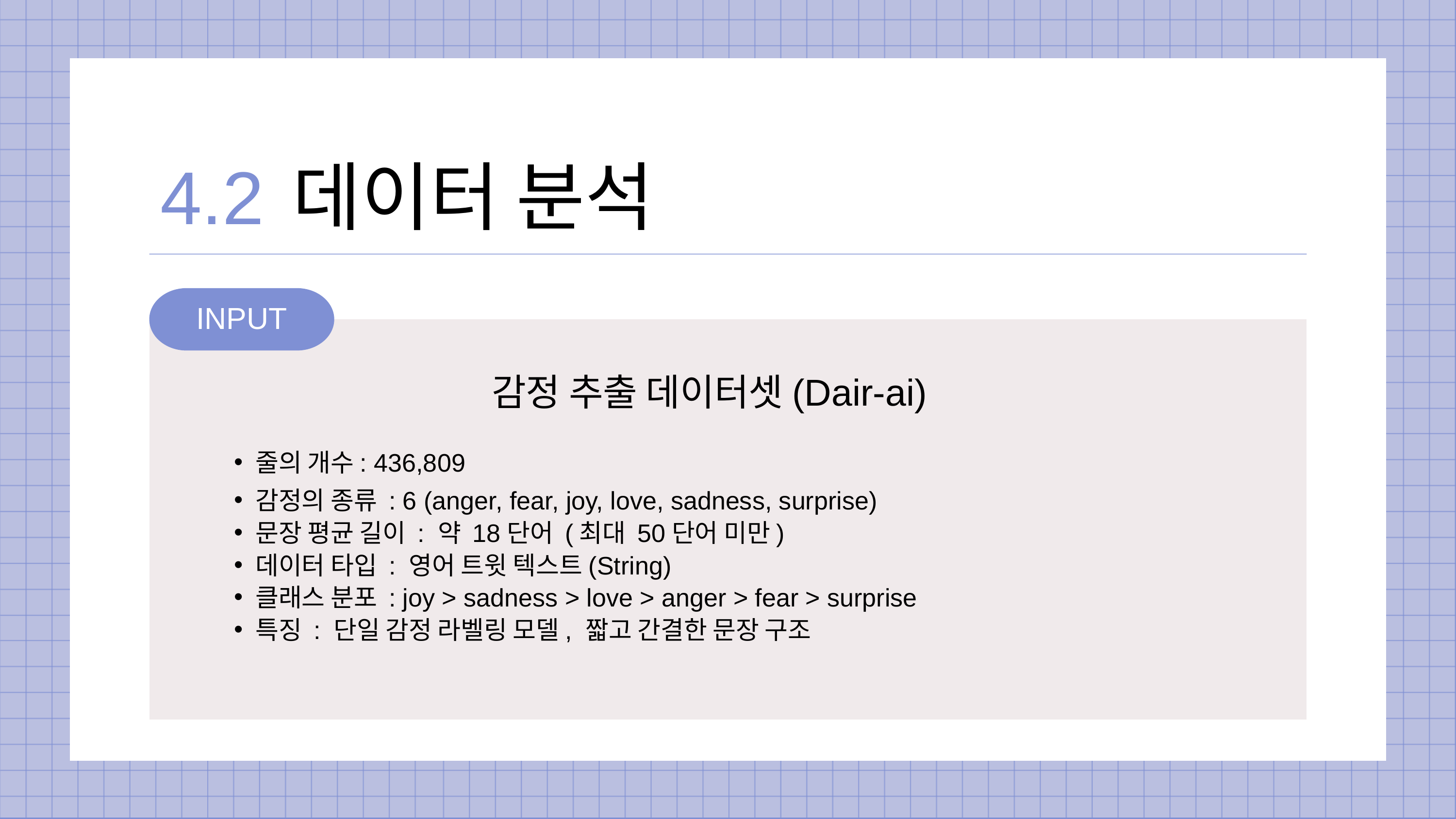

4.2
데이터 분석

INPUT

감정 추출 데이터셋(Dair-ai)

줄의 개수: 436,809
감정의 종류 : 6 (anger, fear, joy, love, sadness, surprise)
문장 평균 길이 : 약 18단어 (최대 50단어 미만)
데이터 타입 : 영어 트윗 텍스트(String)
클래스 분포 : joy > sadness > love > anger > fear > surprise
특징 : 단일 감정 라벨링 모델, 짧고 간결한 문장 구조